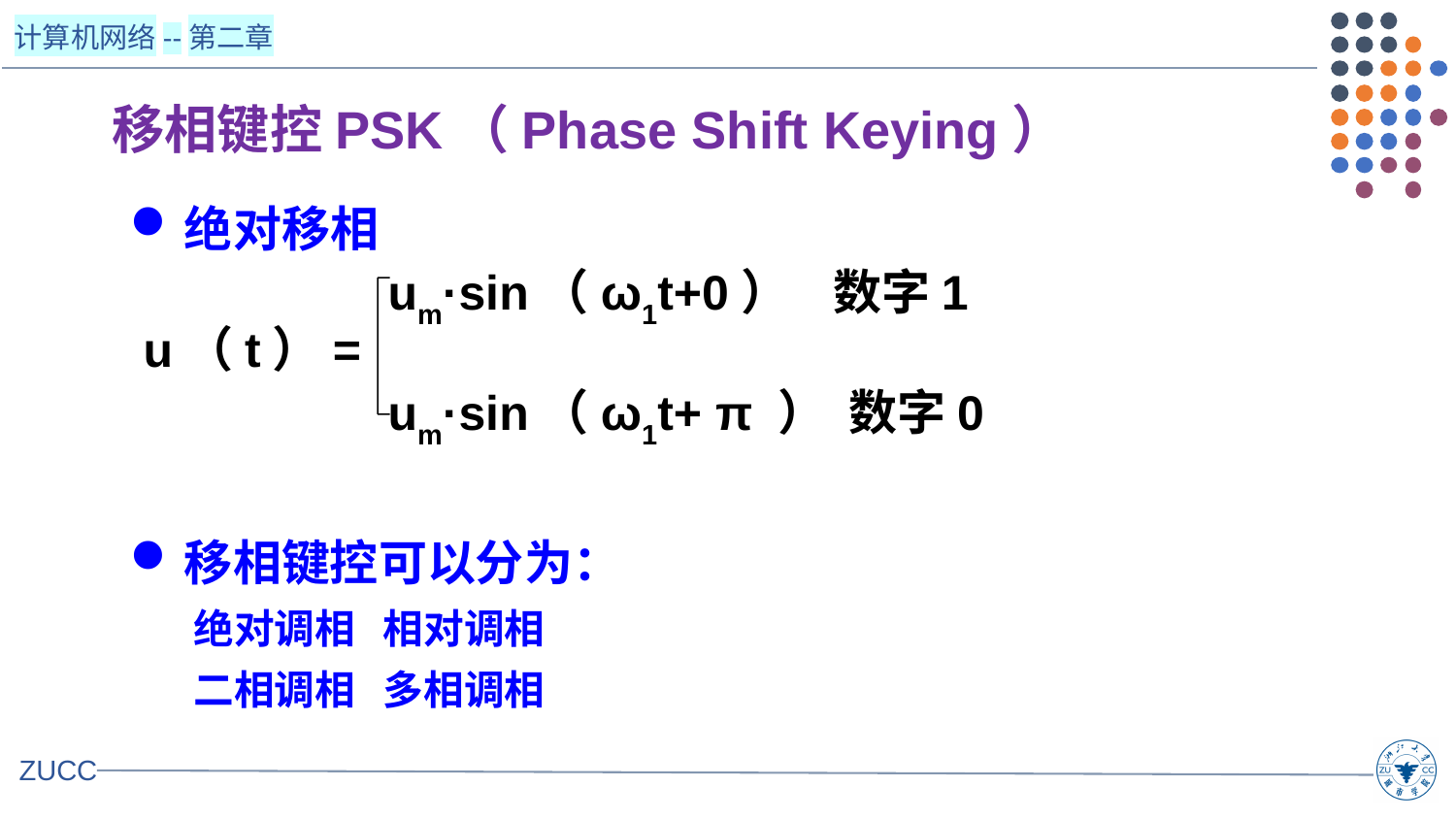

移相键控PSK（Phase Shift Keying）
绝对移相
                   um·sin（ω1t+0）    数字1
 u（t）=
                   um·sin（ω1t+ π ）  数字0

移相键控可以分为：
绝对调相   相对调相
二相调相   多相调相